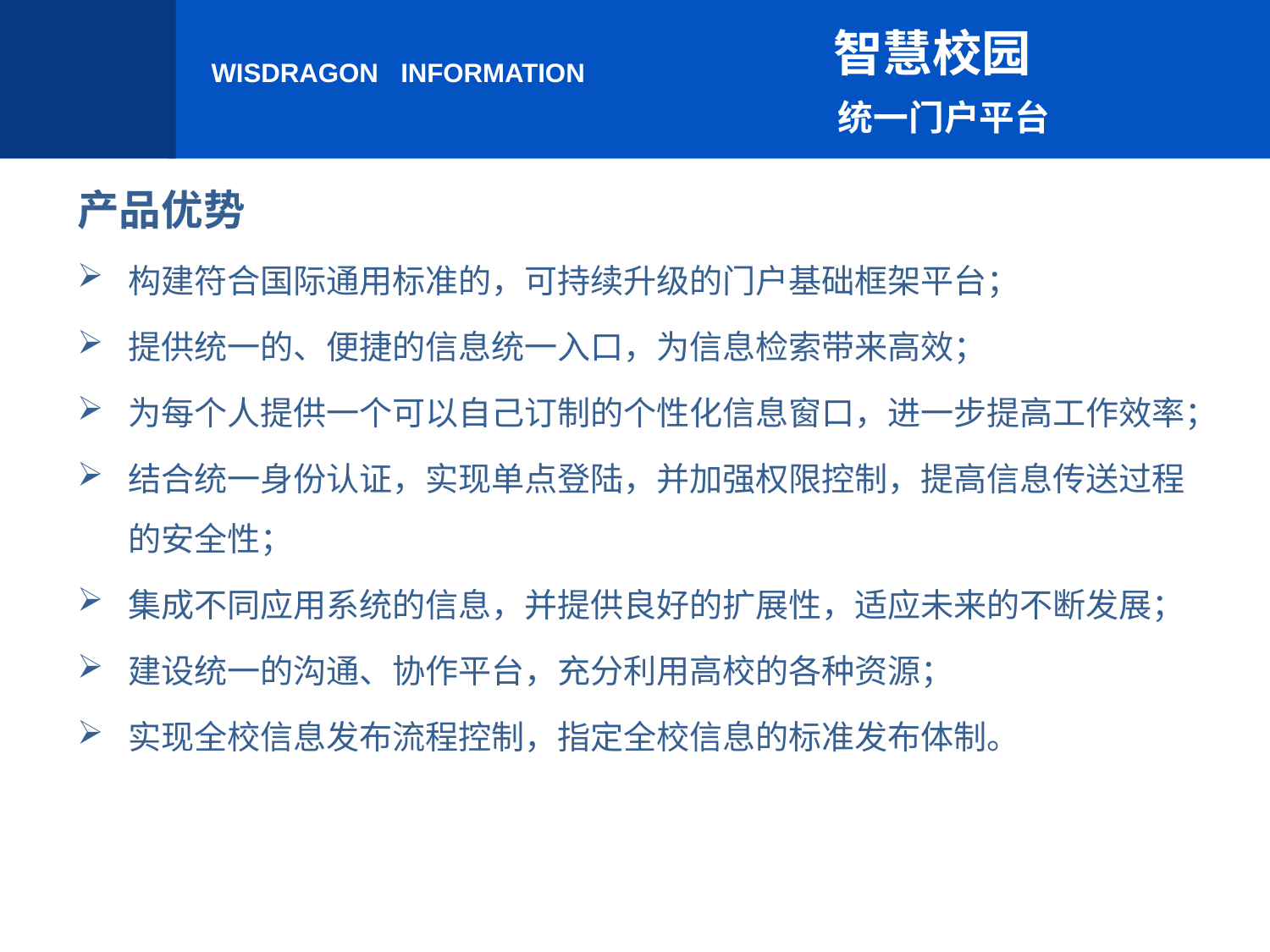

智慧校园
 统一门户平台
产品优势
构建符合国际通用标准的，可持续升级的门户基础框架平台；
提供统一的、便捷的信息统一入口，为信息检索带来高效；
为每个人提供一个可以自己订制的个性化信息窗口，进一步提高工作效率；
结合统一身份认证，实现单点登陆，并加强权限控制，提高信息传送过程的安全性；
集成不同应用系统的信息，并提供良好的扩展性，适应未来的不断发展；
建设统一的沟通、协作平台，充分利用高校的各种资源；
实现全校信息发布流程控制，指定全校信息的标准发布体制。